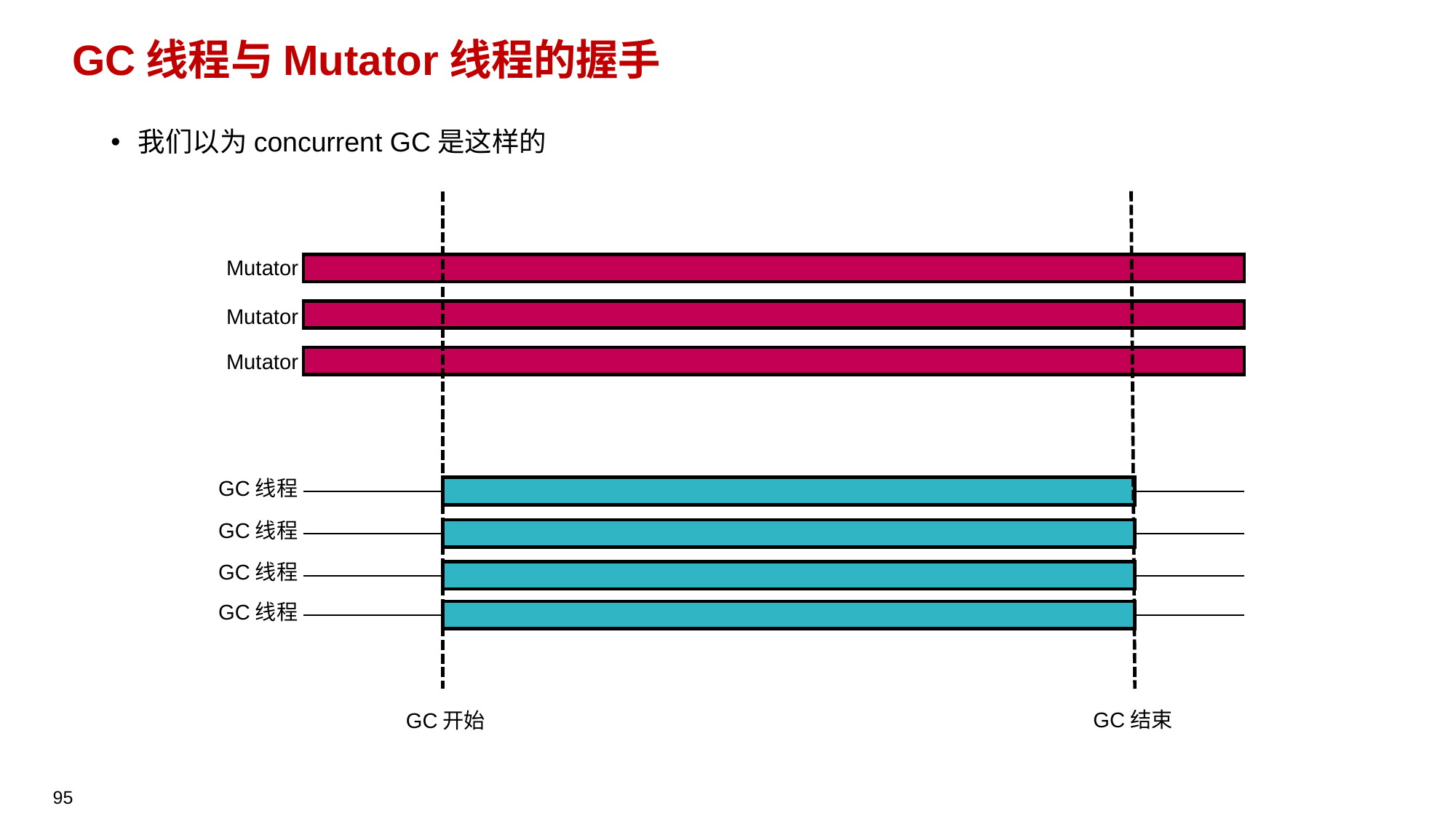

# GC线程与Mutator线程的握手
我们以为concurrent GC是这样的
Mutator

Mutator

Mutator
GC线程

GC线程

GC线程

GC线程

GC结束
GC开始